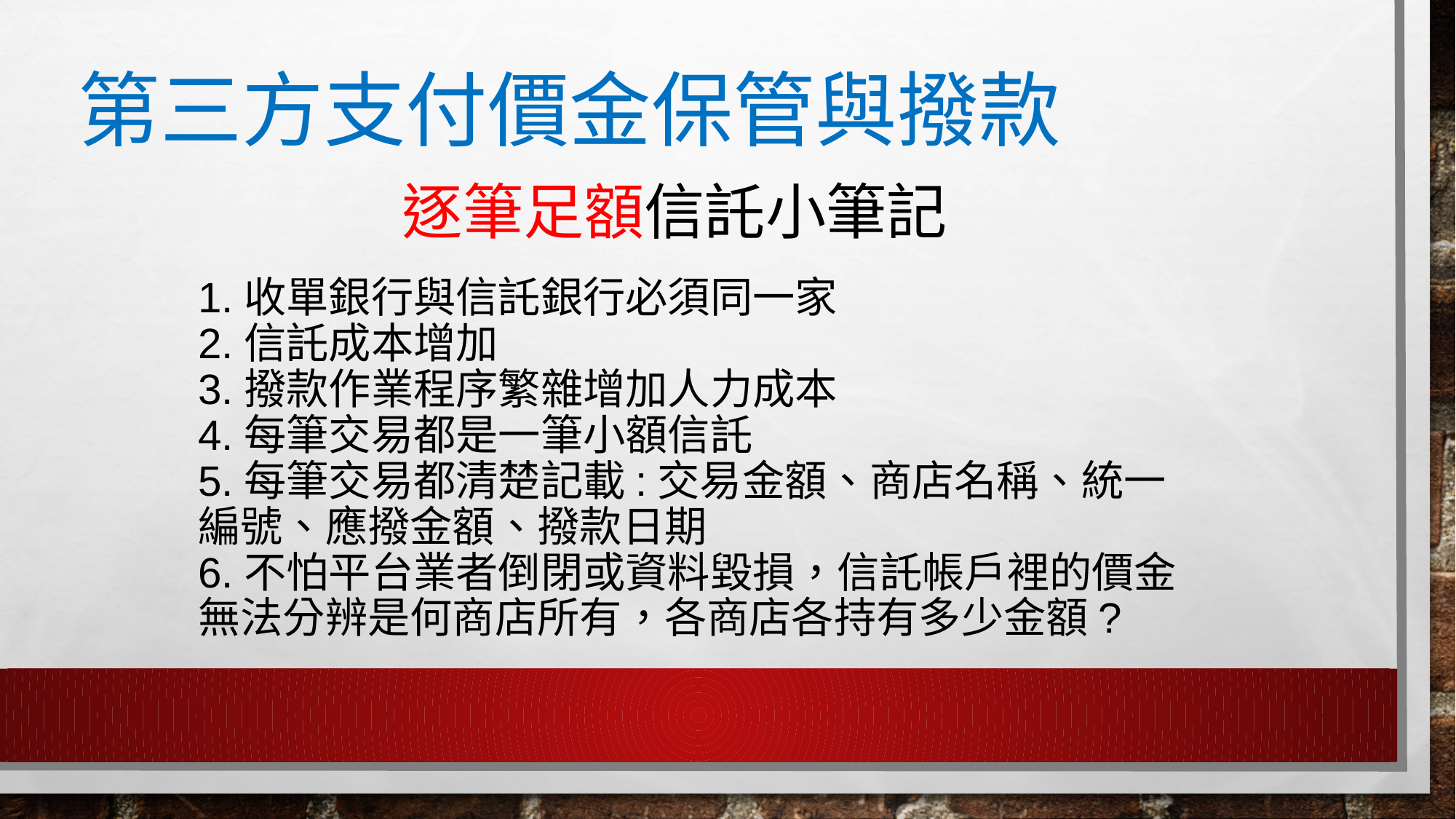

第三方支付價金保管與撥款
逐筆足額信託小筆記
1.收單銀行與信託銀行必須同一家
2.信託成本增加
3.撥款作業程序繁雜增加人力成本
4.每筆交易都是一筆小額信託
5.每筆交易都清楚記載:交易金額、商店名稱、統一編號、應撥金額、撥款日期
6.不怕平台業者倒閉或資料毀損，信託帳戶裡的價金無法分辨是何商店所有，各商店各持有多少金額?